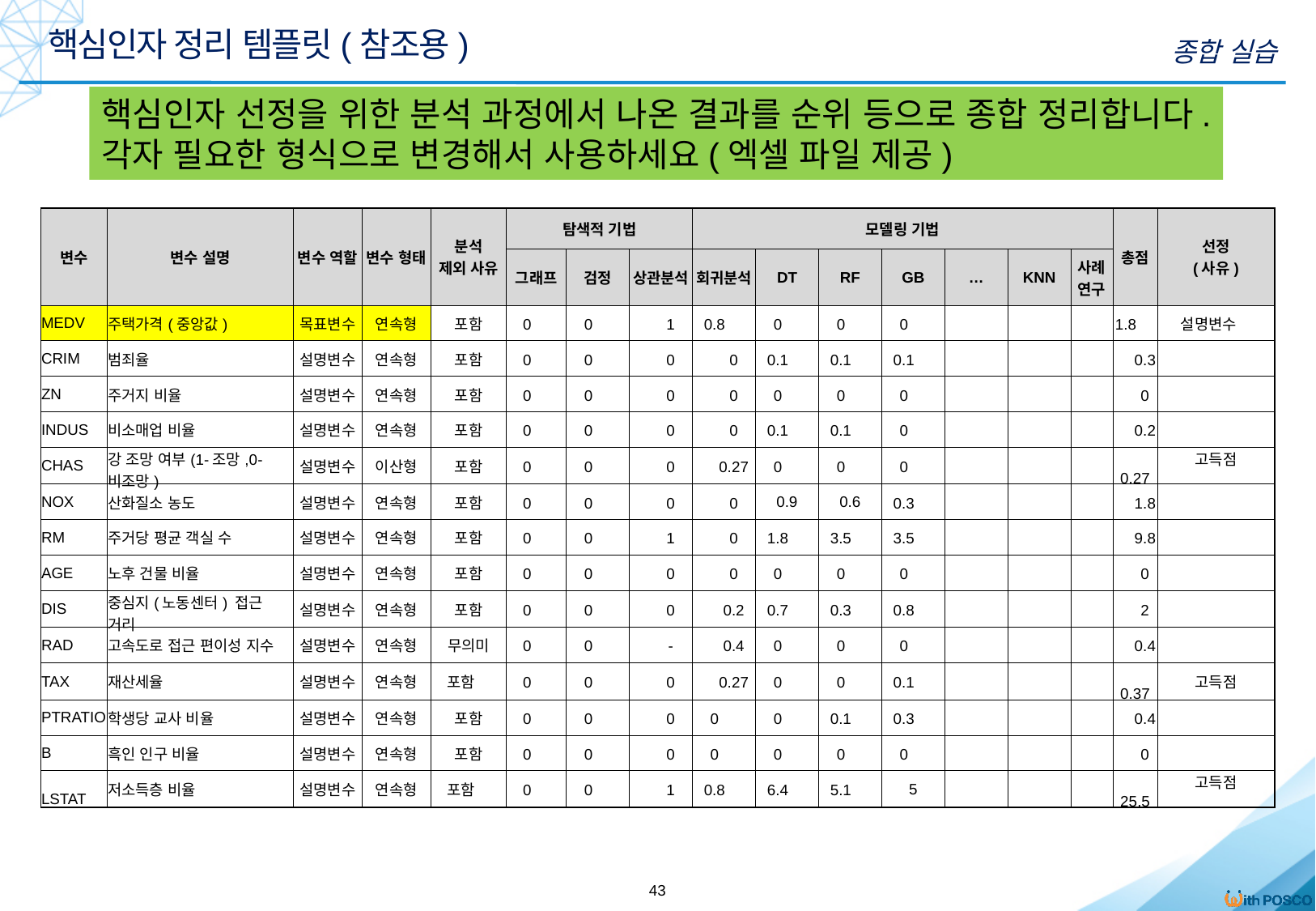

핵심인자 정리 템플릿(참조용)
종합 실습
핵심인자 선정을 위한 분석 과정에서 나온 결과를 순위 등으로 종합 정리합니다.
각자 필요한 형식으로 변경해서 사용하세요(엑셀 파일 제공)
| 변수 | 변수 설명 | 변수 역할 | 변수 형태 | 분석 제외 사유 | 탐색적 기법 |  |  | 모델링 기법 |  |  |  |  |  |  | 총점 | 선정 (사유) |
| --- | --- | --- | --- | --- | --- | --- | --- | --- | --- | --- | --- | --- | --- | --- | --- | --- |
|  |  |  |  |  | 그래프 | 검정 | 상관분석 | 회귀분석 | DT | RF | GB | … | KNN | 사례연구 |  |  |
| MEDV | 주택가격(중앙값) | 목표변수 | 연속형 | 포함 | 0 | 0 | 1 | 0.8 | 0 | 0 | 0 |  |  |  | 1.8 | 설명변수 |
| CRIM | 범죄율 | 설명변수 | 연속형 | 포함 | 0 | 0 | 0 | 0 | 0.1 | 0.1 | 0.1 |  |  |  | 0.3 |  |
| ZN | 주거지 비율 | 설명변수 | 연속형 | 포함 | 0 | 0 | 0 | 0 | 0 | 0 | 0 |  |  |  | 0 |  |
| INDUS | 비소매업 비율 | 설명변수 | 연속형 | 포함 | 0 | 0 | 0 | 0 | 0.1 | 0.1 | 0 |  |  |  | 0.2 |  |
| CHAS | 강 조망 여부(1-조망,0-비조망) | 설명변수 | 이산형 | 포함 | 0 | 0 | 0 | 0.27 | 0 | 0 | 0 |  |  |  | 0.27 | 고득점 |
| NOX | 산화질소 농도 | 설명변수 | 연속형 | 포함 | 0 | 0 | 0 | 0 | 0.9 | 0.6 | 0.3 |  |  |  | 1.8 |  |
| RM | 주거당 평균 객실 수 | 설명변수 | 연속형 | 포함 | 0 | 0 | 1 | 0 | 1.8 | 3.5 | 3.5 |  |  |  | 9.8 |  |
| AGE | 노후 건물 비율 | 설명변수 | 연속형 | 포함 | 0 | 0 | 0 | 0 | 0 | 0 | 0 |  |  |  | 0 |  |
| DIS | 중심지(노동센터) 접근 거리 | 설명변수 | 연속형 | 포함 | 0 | 0 | 0 | 0.2 | 0.7 | 0.3 | 0.8 |  |  |  | 2 |  |
| RAD | 고속도로 접근 편이성 지수 | 설명변수 | 연속형 | 무의미 | 0 | 0 | - | 0.4 | 0 | 0 | 0 |  |  |  | 0.4 |  |
| TAX | 재산세율 | 설명변수 | 연속형 | 포함 | 0 | 0 | 0 | 0.27 | 0 | 0 | 0.1 |  |  |  | 0.37 | 고득점 |
| PTRATIO | 학생당 교사 비율 | 설명변수 | 연속형 | 포함 | 0 | 0 | 0 | 0 | 0 | 0.1 | 0.3 |  |  |  | 0.4 |  |
| B | 흑인 인구 비율 | 설명변수 | 연속형 | 포함 | 0 | 0 | 0 | 0 | 0 | 0 | 0 |  |  |  | 0 |  |
| LSTAT | 저소득층 비율 | 설명변수 | 연속형 | 포함 | 0 | 0 | 1 | 0.8 | 6.4 | 5.1 | 5 |  |  |  | 25.5 | 고득점 |